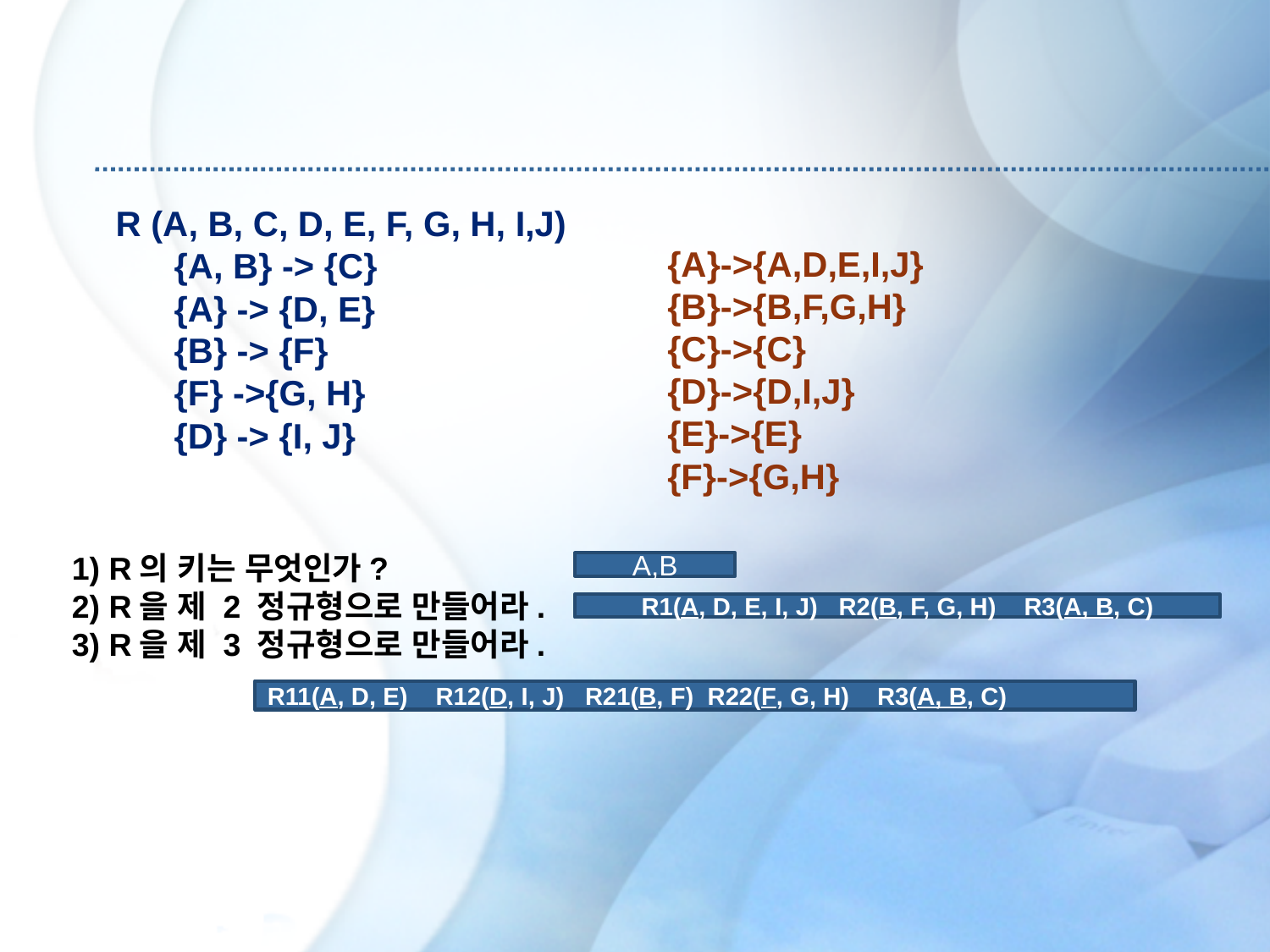

R (A, B, C, D, E, F, G, H, I,J)
      {A, B} -> {C}
      {A} -> {D, E}
      {B} -> {F}
      {F} ->{G, H}
      {D} -> {I, J}

{A}->{A,D,E,I,J}
{B}->{B,F,G,H}
{C}->{C}
{D}->{D,I,J}
{E}->{E}
{F}->{G,H}
1) R의 키는 무엇인가?
2) R을 제 2 정규형으로 만들어라.
3) R을 제 3 정규형으로 만들어라.
A,B
R1(A, D, E, I, J)   R2(B, F, G, H)    R3(A, B, C)
R11(A, D, E)    R12(D, I, J)   R21(B, F)  R22(F, G, H)    R3(A, B, C)